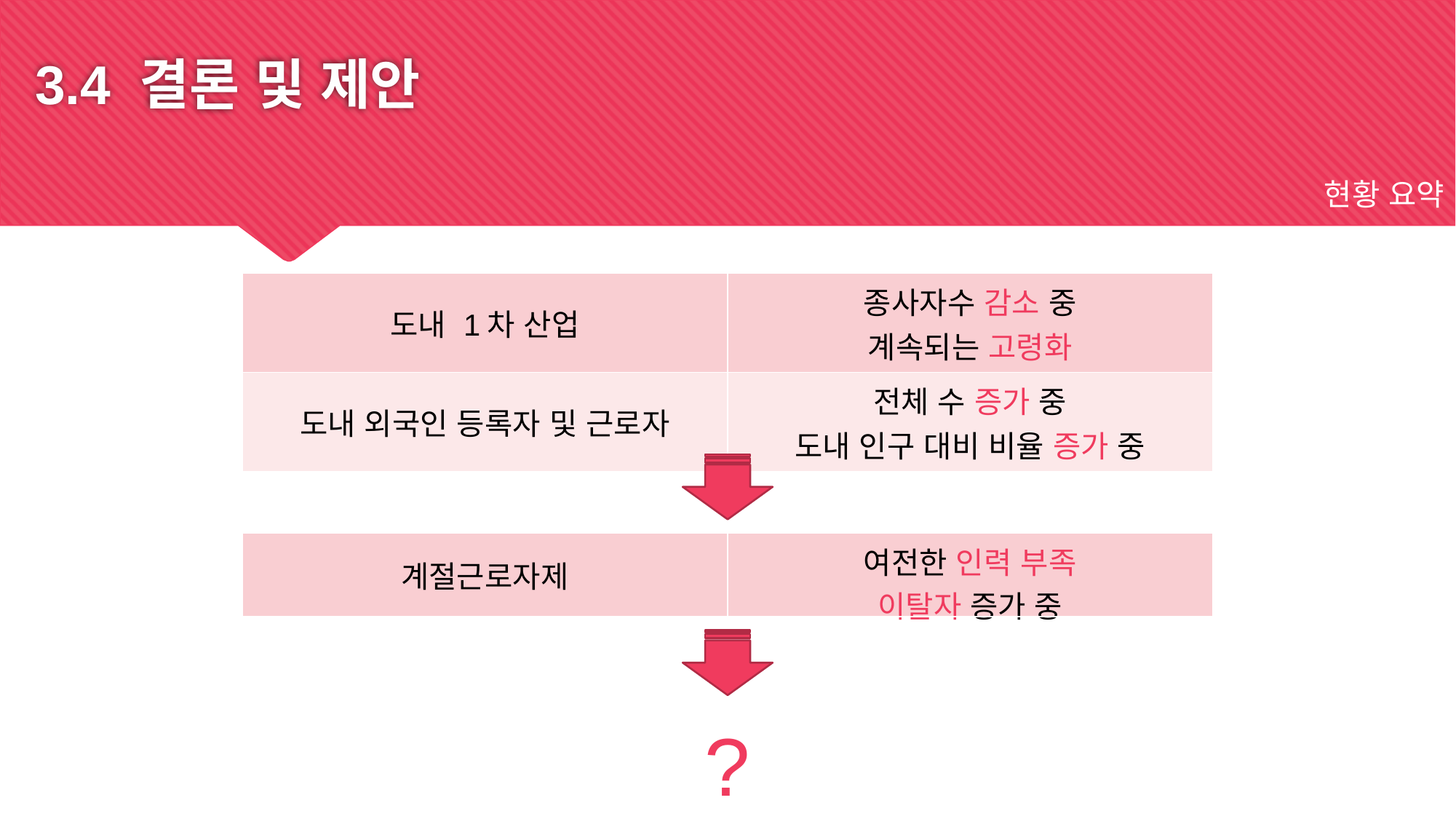

3.4 결론 및 제안
현황 요약
| 도내 1차 산업 | 종사자수 감소 중 계속되는 고령화 |
| --- | --- |
| 도내 외국인 등록자 및 근로자 | 전체 수 증가 중 도내 인구 대비 비율 증가 중 |

| 계절근로자제 | 여전한 인력 부족 이탈자 증가 중 |
| --- | --- |

?